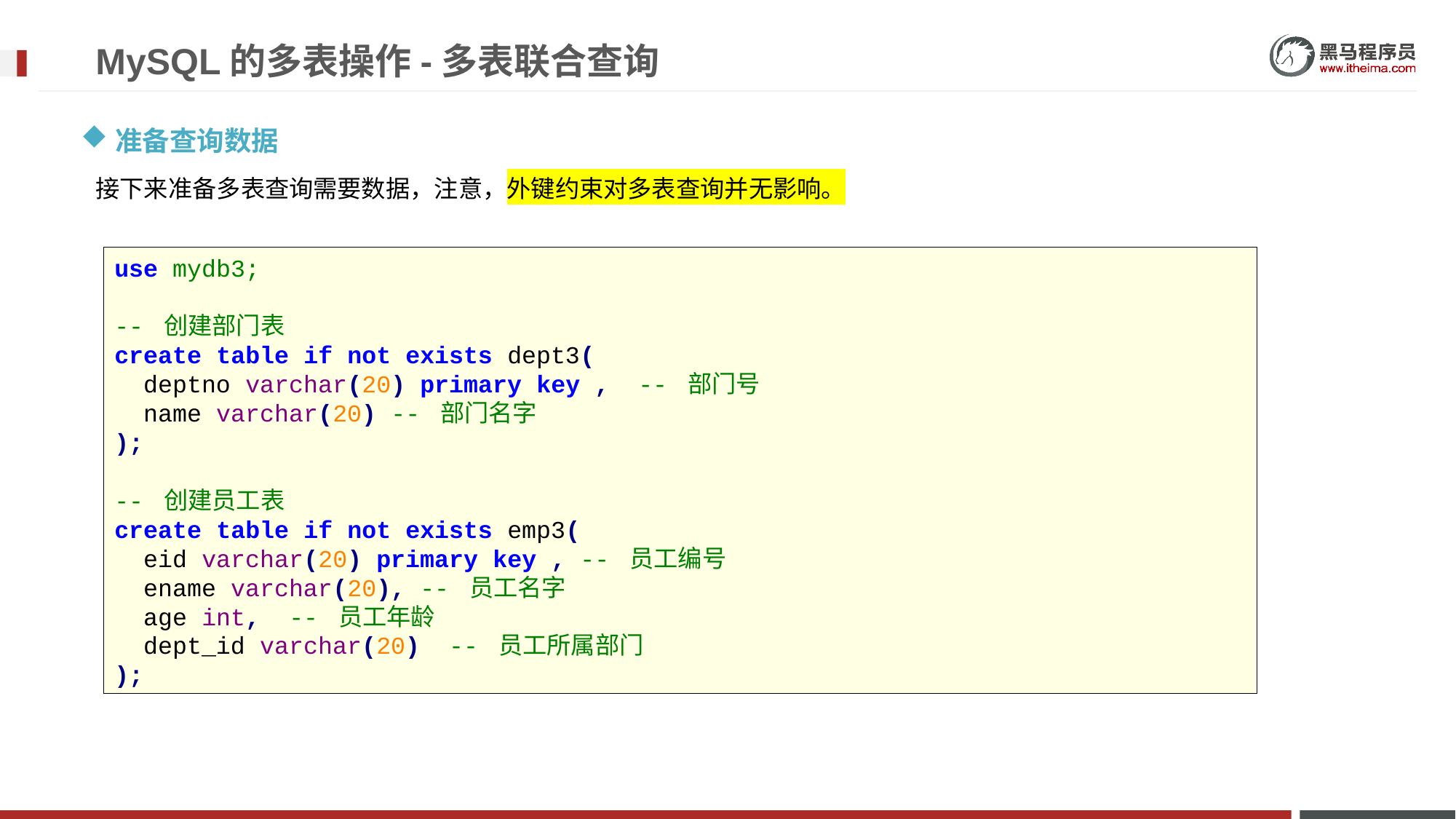

# MySQL的多表操作-多表联合查询
准备查询数据
接下来准备多表查询需要数据，注意，外键约束对多表查询并无影响。
use mydb3;

-- 创建部门表
create table if not exists dept3(
  deptno varchar(20) primary key ,  -- 部门号
  name varchar(20) -- 部门名字
);

-- 创建员工表
create table if not exists emp3(
  eid varchar(20) primary key , -- 员工编号
  ename varchar(20), -- 员工名字
  age int,  -- 员工年龄
  dept_id varchar(20)  -- 员工所属部门
);